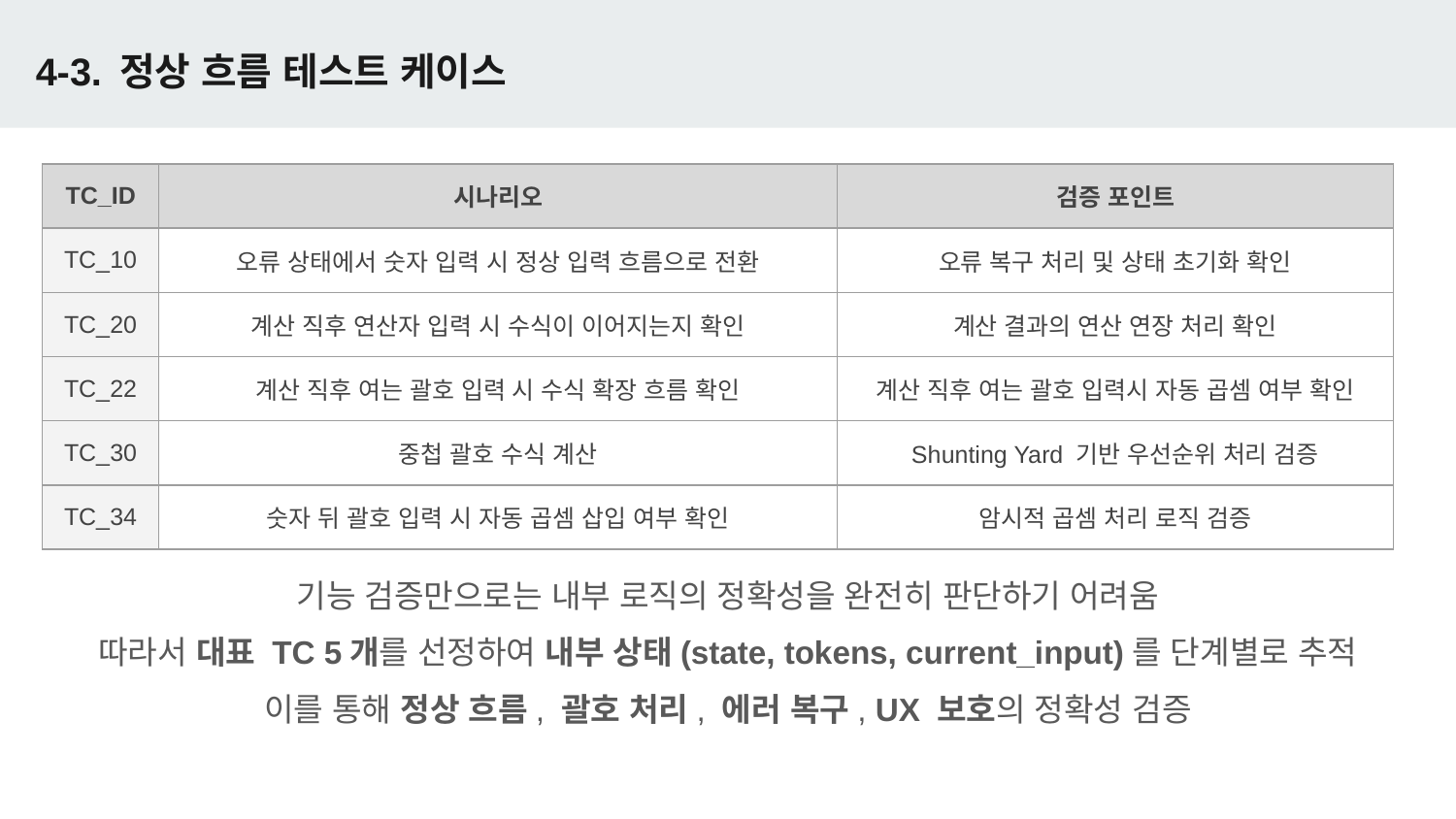

# 4-3. 정상 흐름 테스트 케이스
| TC\_ID | 시나리오 | 검증 포인트 |
| --- | --- | --- |
| TC\_10 | 오류 상태에서 숫자 입력 시 정상 입력 흐름으로 전환 | 오류 복구 처리 및 상태 초기화 확인 |
| TC\_20 | 계산 직후 연산자 입력 시 수식이 이어지는지 확인 | 계산 결과의 연산 연장 처리 확인 |
| TC\_22 | 계산 직후 여는 괄호 입력 시 수식 확장 흐름 확인 | 계산 직후 여는 괄호 입력시 자동 곱셈 여부 확인 |
| TC\_30 | 중첩 괄호 수식 계산 | Shunting Yard 기반 우선순위 처리 검증 |
| TC\_34 | 숫자 뒤 괄호 입력 시 자동 곱셈 삽입 여부 확인 | 암시적 곱셈 처리 로직 검증 |
기능 검증만으로는 내부 로직의 정확성을 완전히 판단하기 어려움
따라서 대표 TC 5개를 선정하여 내부 상태(state, tokens, current_input)를 단계별로 추적
이를 통해 정상 흐름, 괄호 처리, 에러 복구, UX 보호의 정확성 검증